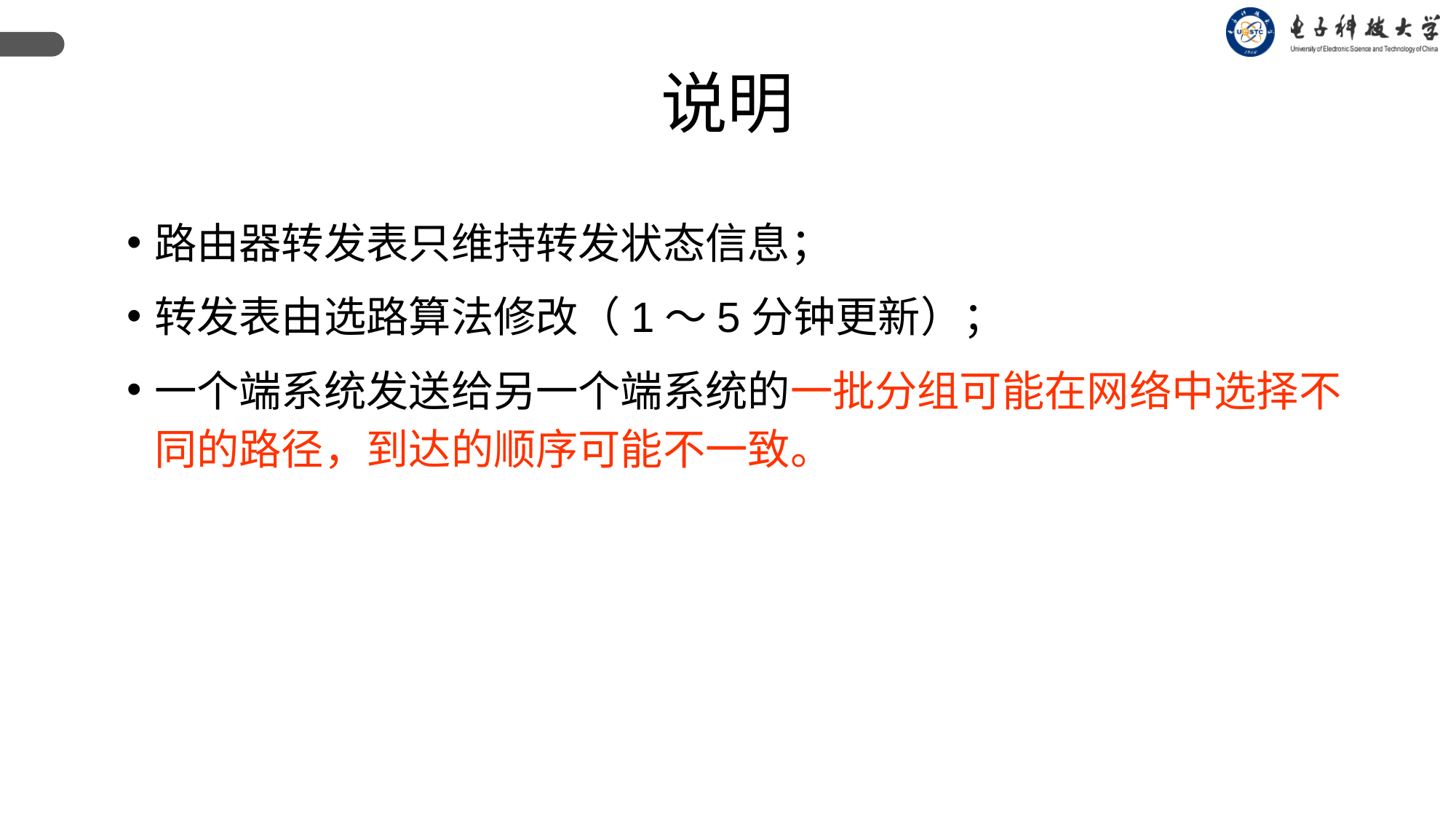

说明
路由器转发表只维持转发状态信息；
转发表由选路算法修改（1～5分钟更新）；
一个端系统发送给另一个端系统的一批分组可能在网络中选择不同的路径，到达的顺序可能不一致。